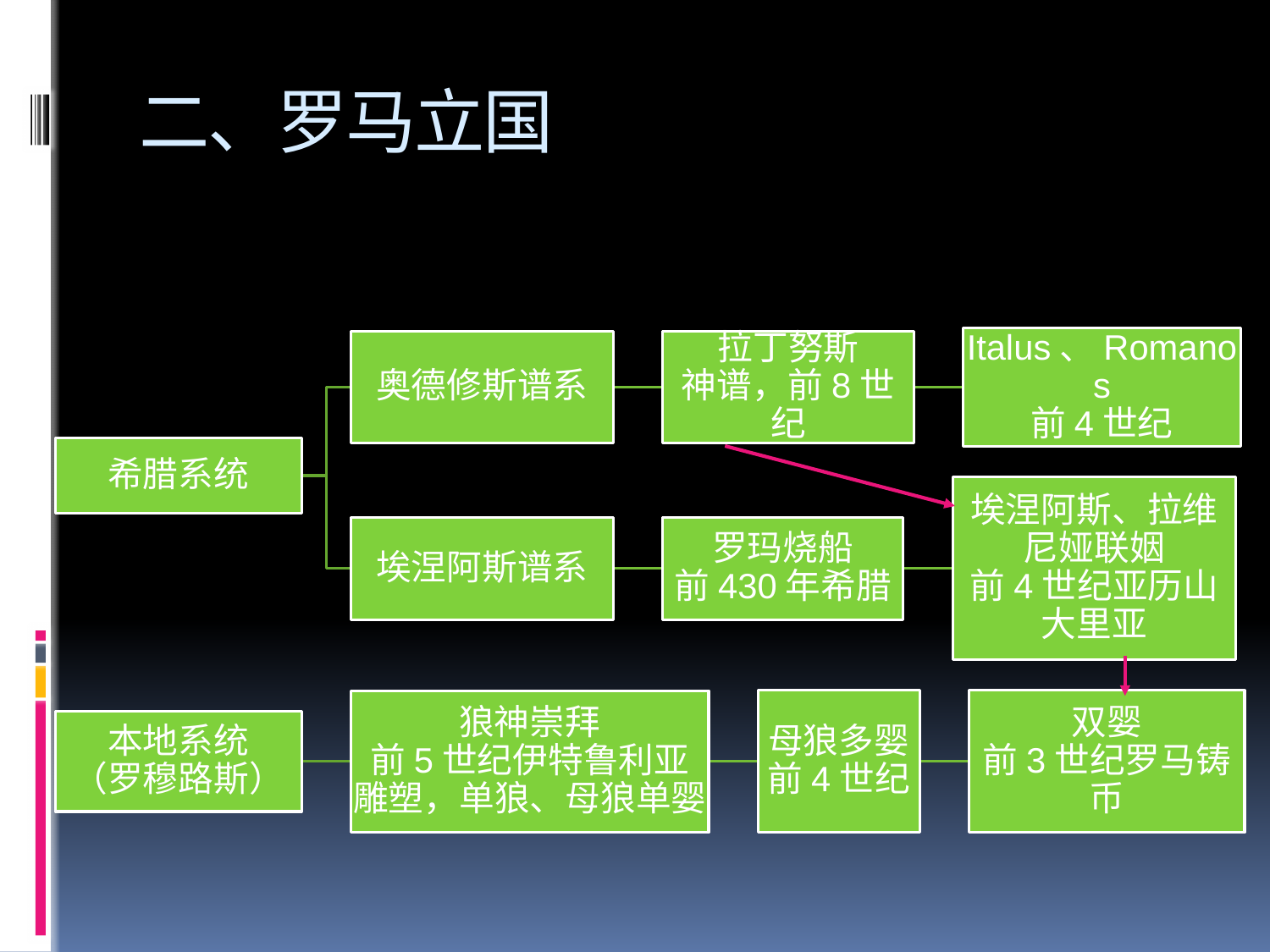

# 二、罗马立国
希腊系统
奥德修斯谱系
拉丁努斯
神谱，前8世纪
Italus、Romanos
前4世纪
埃涅阿斯谱系
罗玛烧船
前430年希腊
埃涅阿斯、拉维尼娅联姻
前4世纪亚历山大里亚
本地系统
（罗穆路斯）
狼神崇拜
前5世纪伊特鲁利亚雕塑，单狼、母狼单婴
母狼多婴
前4世纪
双婴
前3世纪罗马铸币